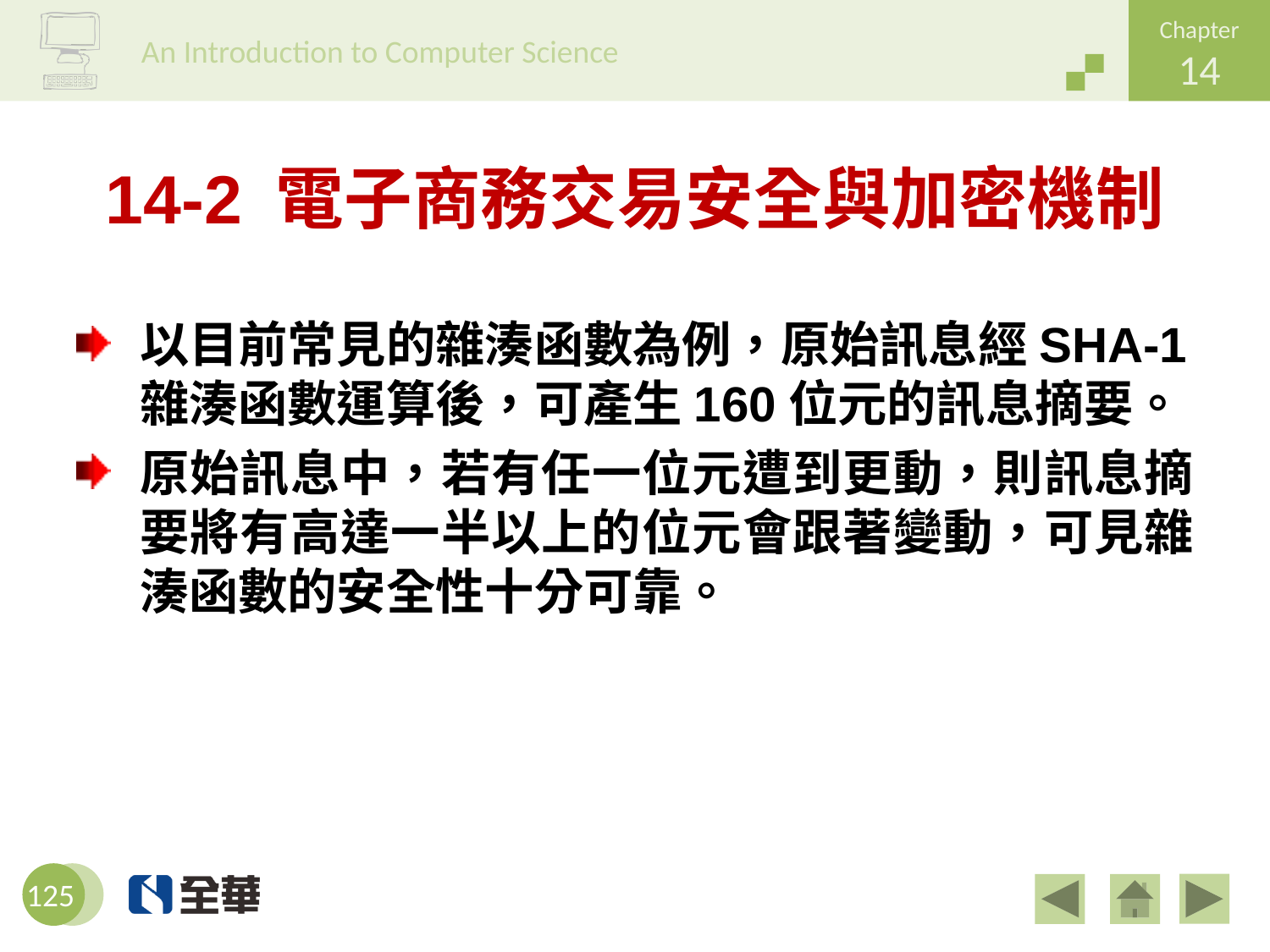

# 14-2 電子商務交易安全與加密機制
以目前常見的雜湊函數為例，原始訊息經SHA-1雜湊函數運算後，可產生160位元的訊息摘要。
原始訊息中，若有任一位元遭到更動，則訊息摘要將有高達一半以上的位元會跟著變動，可見雜湊函數的安全性十分可靠。